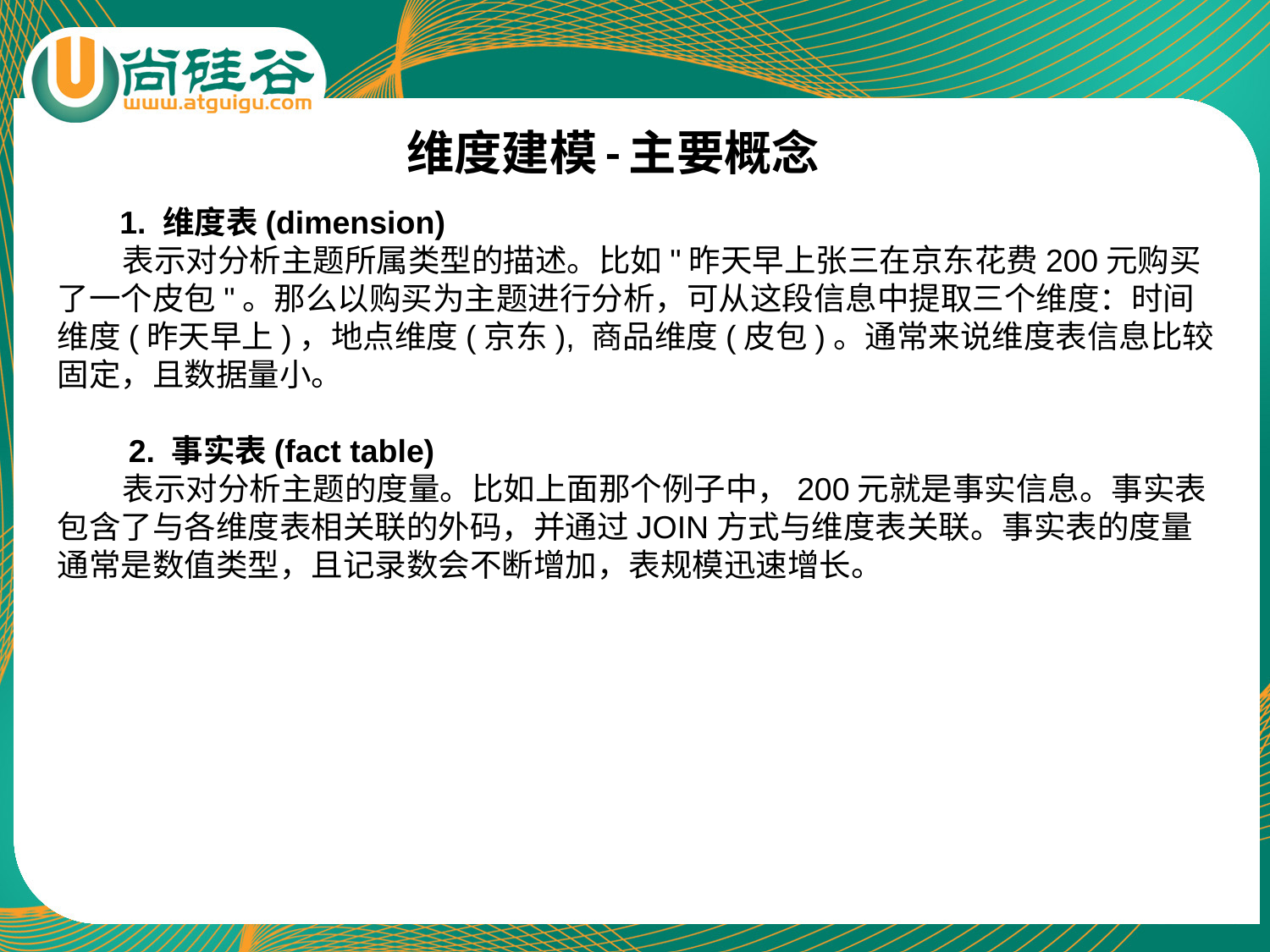

# 维度建模-主要概念
       1. 维度表(dimension)
        表示对分析主题所属类型的描述。比如"昨天早上张三在京东花费200元购买了一个皮包"。那么以购买为主题进行分析，可从这段信息中提取三个维度：时间维度(昨天早上)，地点维度(京东), 商品维度(皮包)。通常来说维度表信息比较固定，且数据量小。

        2. 事实表(fact table)
        表示对分析主题的度量。比如上面那个例子中，200元就是事实信息。事实表包含了与各维度表相关联的外码，并通过JOIN方式与维度表关联。事实表的度量通常是数值类型，且记录数会不断增加，表规模迅速增长。